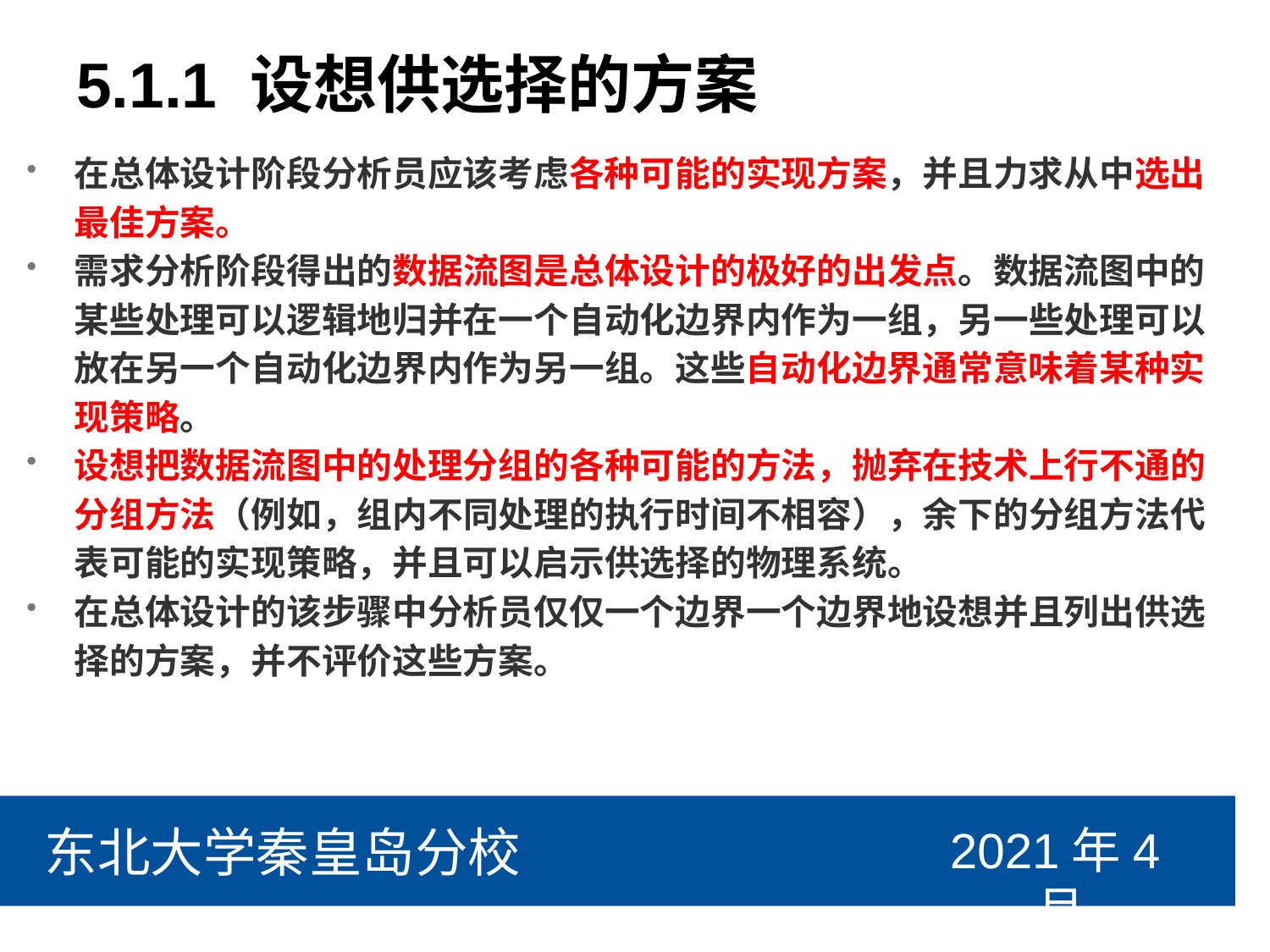

# 5.1.1 设想供选择的方案
在总体设计阶段分析员应该考虑各种可能的实现方案，并且力求从中选出最佳方案。
需求分析阶段得出的数据流图是总体设计的极好的出发点。数据流图中的某些处理可以逻辑地归并在一个自动化边界内作为一组，另一些处理可以放在另一个自动化边界内作为另一组。这些自动化边界通常意味着某种实现策略。
设想把数据流图中的处理分组的各种可能的方法，抛弃在技术上行不通的分组方法（例如，组内不同处理的执行时间不相容），余下的分组方法代表可能的实现策略，并且可以启示供选择的物理系统。
在总体设计的该步骤中分析员仅仅一个边界一个边界地设想并且列出供选择的方案，并不评价这些方案。